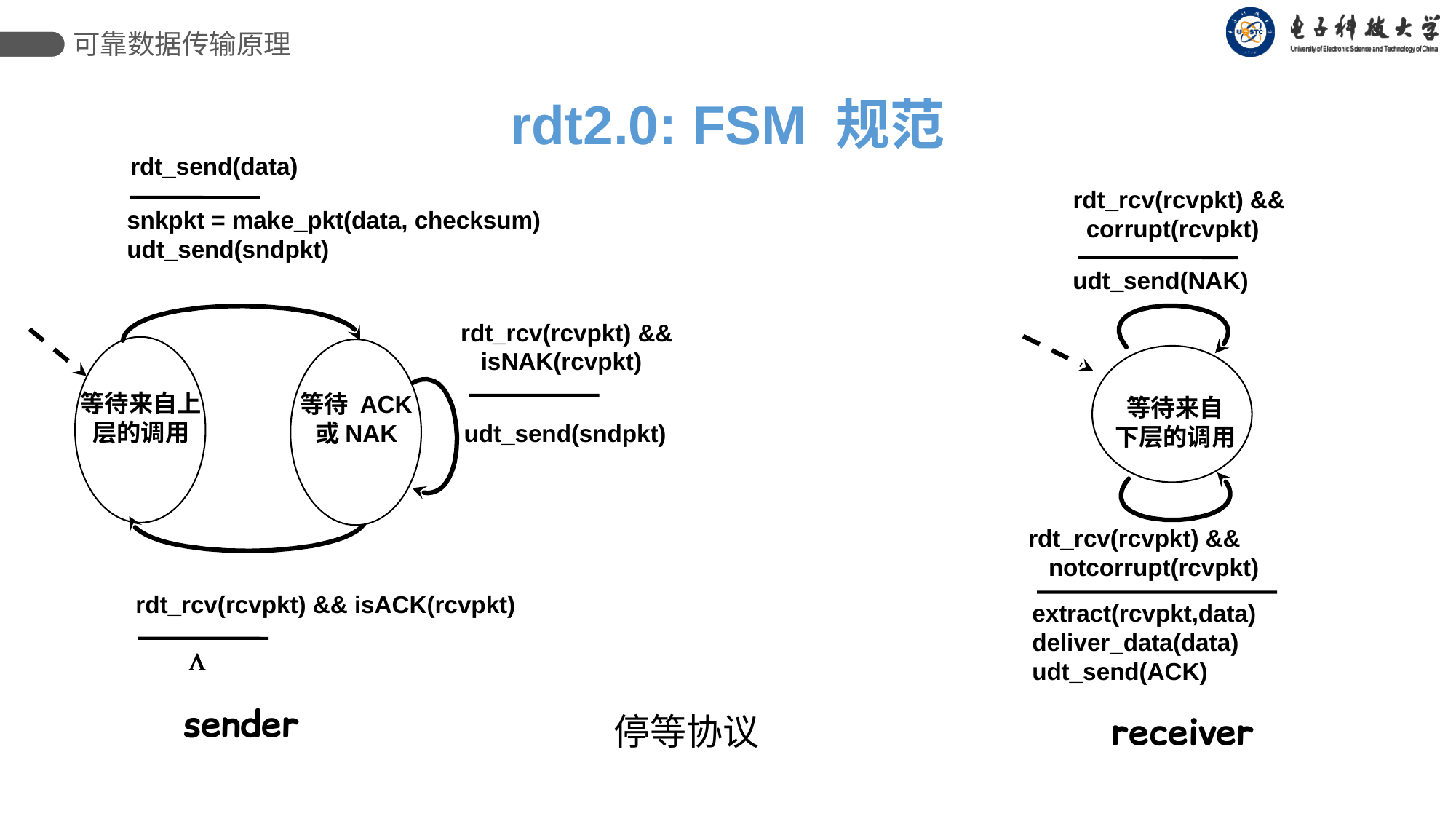

可靠数据传输原理

rdt2.0: FSM 规范
rdt_send(data)

snkpkt = make_pkt(data, checksum)
udt_send(sndpkt)

rdt_rcv(rcvpkt) &&
   isNAK(rcvpkt)

等待 ACK 或NAK

等待来自上层的调用

udt_send(sndpkt)

rdt_rcv(rcvpkt) && isACK(rcvpkt)

Λ
sender
rdt_rcv(rcvpkt) &&
  corrupt(rcvpkt)

udt_send(NAK)

等待来自
下层的调用

rdt_rcv(rcvpkt) &&
   notcorrupt(rcvpkt)

extract(rcvpkt,data)
deliver_data(data)
udt_send(ACK)
receiver
停等协议